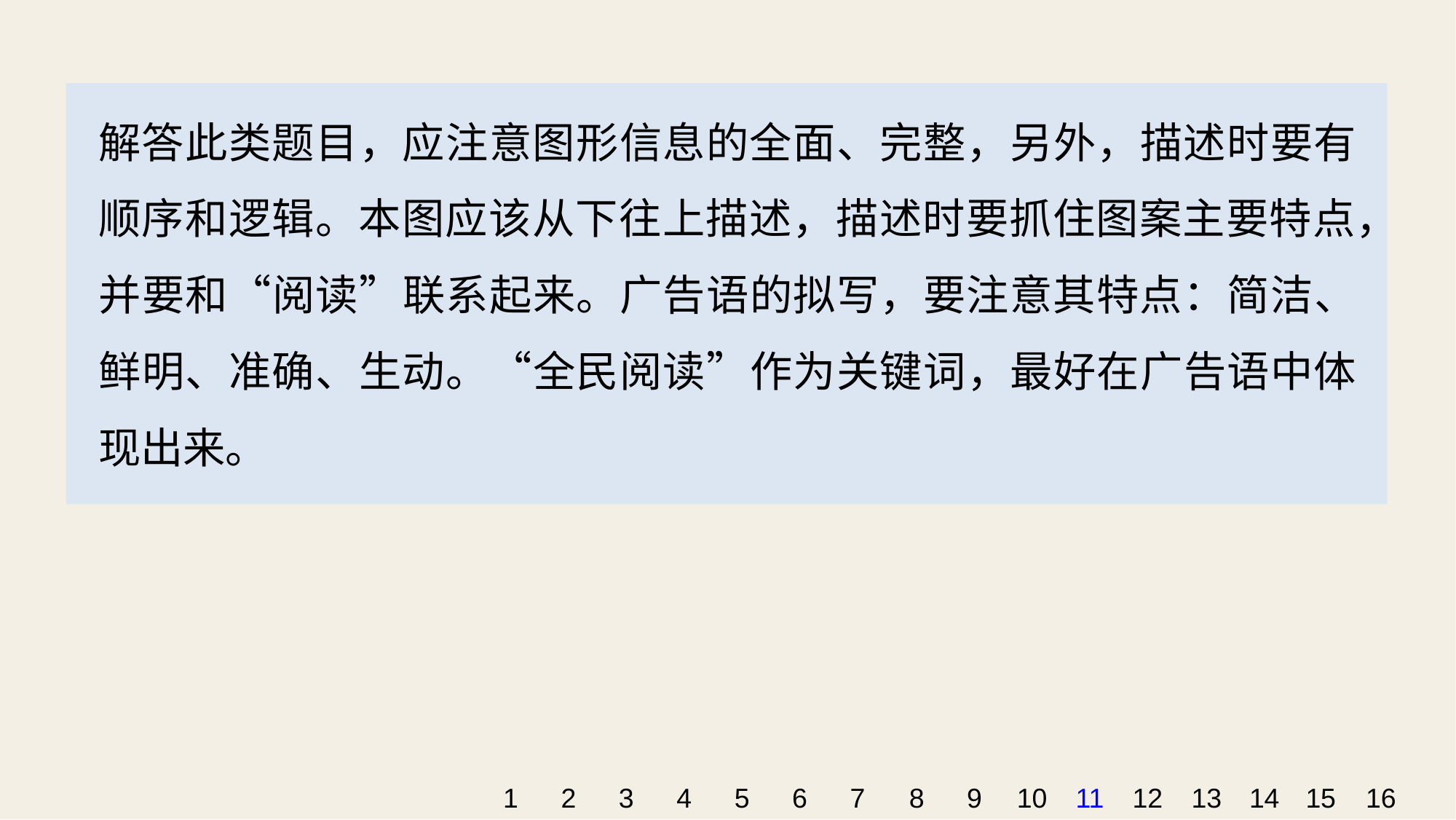

解答此类题目，应注意图形信息的全面、完整，另外，描述时要有顺序和逻辑。本图应该从下往上描述，描述时要抓住图案主要特点，并要和“阅读”联系起来。广告语的拟写，要注意其特点：简洁、鲜明、准确、生动。“全民阅读”作为关键词，最好在广告语中体现出来。

1
2
3
4
5
6
7
8
9
10
11
12
13
14
15
16